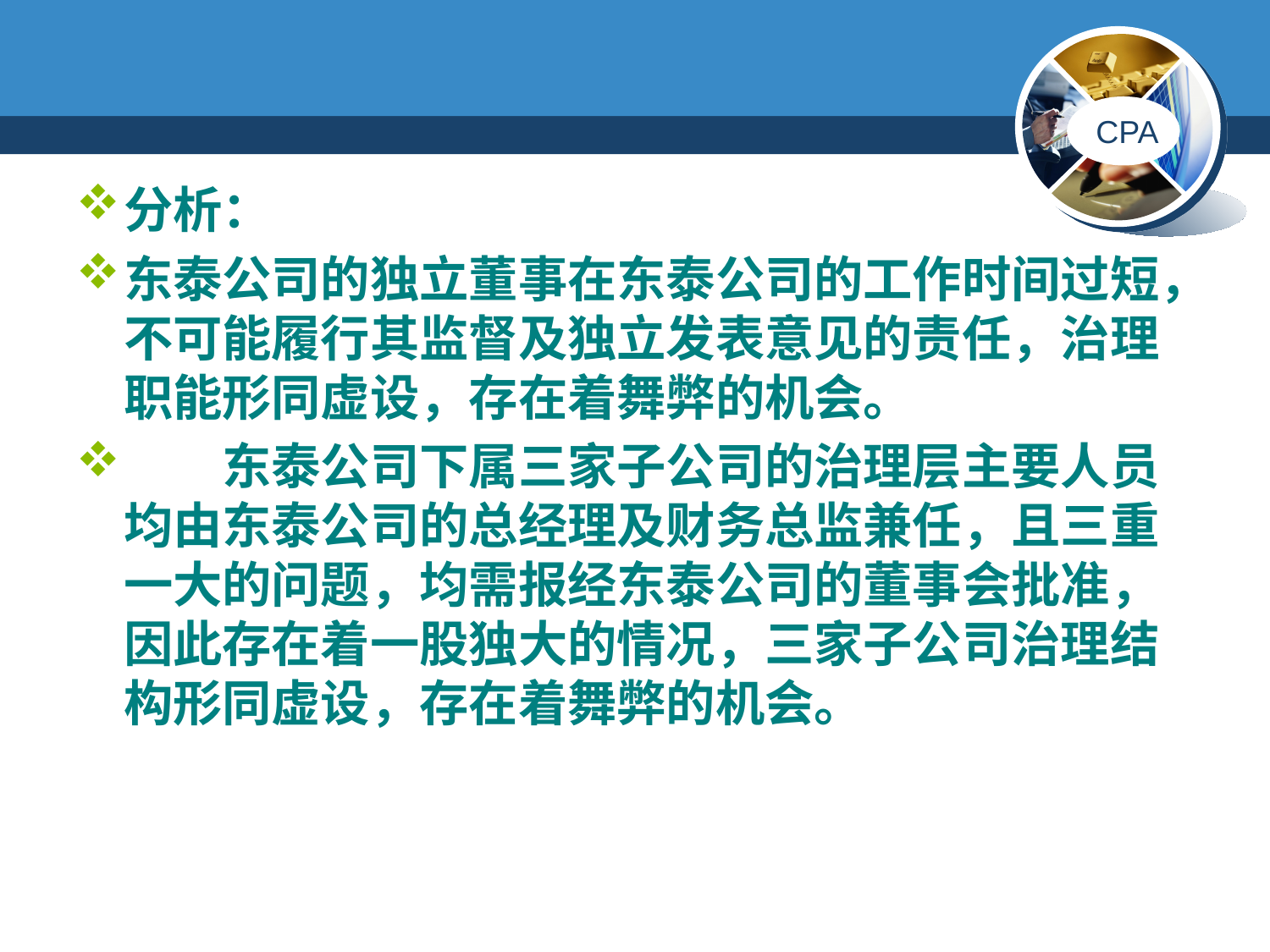

#
分析：
东泰公司的独立董事在东泰公司的工作时间过短，不可能履行其监督及独立发表意见的责任，治理职能形同虚设，存在着舞弊的机会。
　　东泰公司下属三家子公司的治理层主要人员均由东泰公司的总经理及财务总监兼任，且三重一大的问题，均需报经东泰公司的董事会批准，因此存在着一股独大的情况，三家子公司治理结构形同虚设，存在着舞弊的机会。